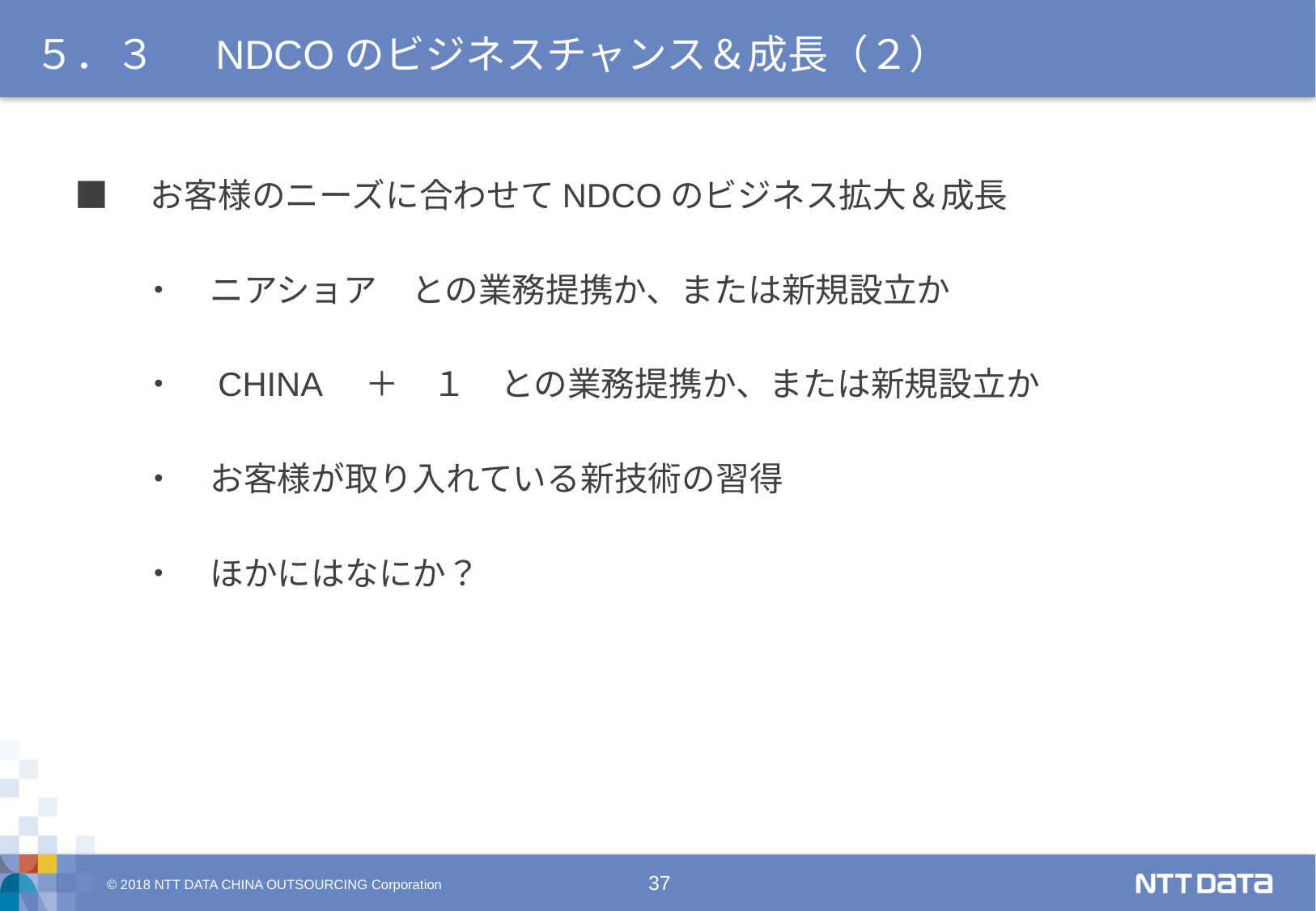

# ５．３　 NDCOのビジネスチャンス＆成長（２）

■　お客様のニーズに合わせてNDCOのビジネス拡大＆成長

　　・　ニアショア　との業務提携か、または新規設立か

　　・　CHINA　＋　１　との業務提携か、または新規設立か

　　・　お客様が取り入れている新技術の習得

　　・　ほかにはなにか？